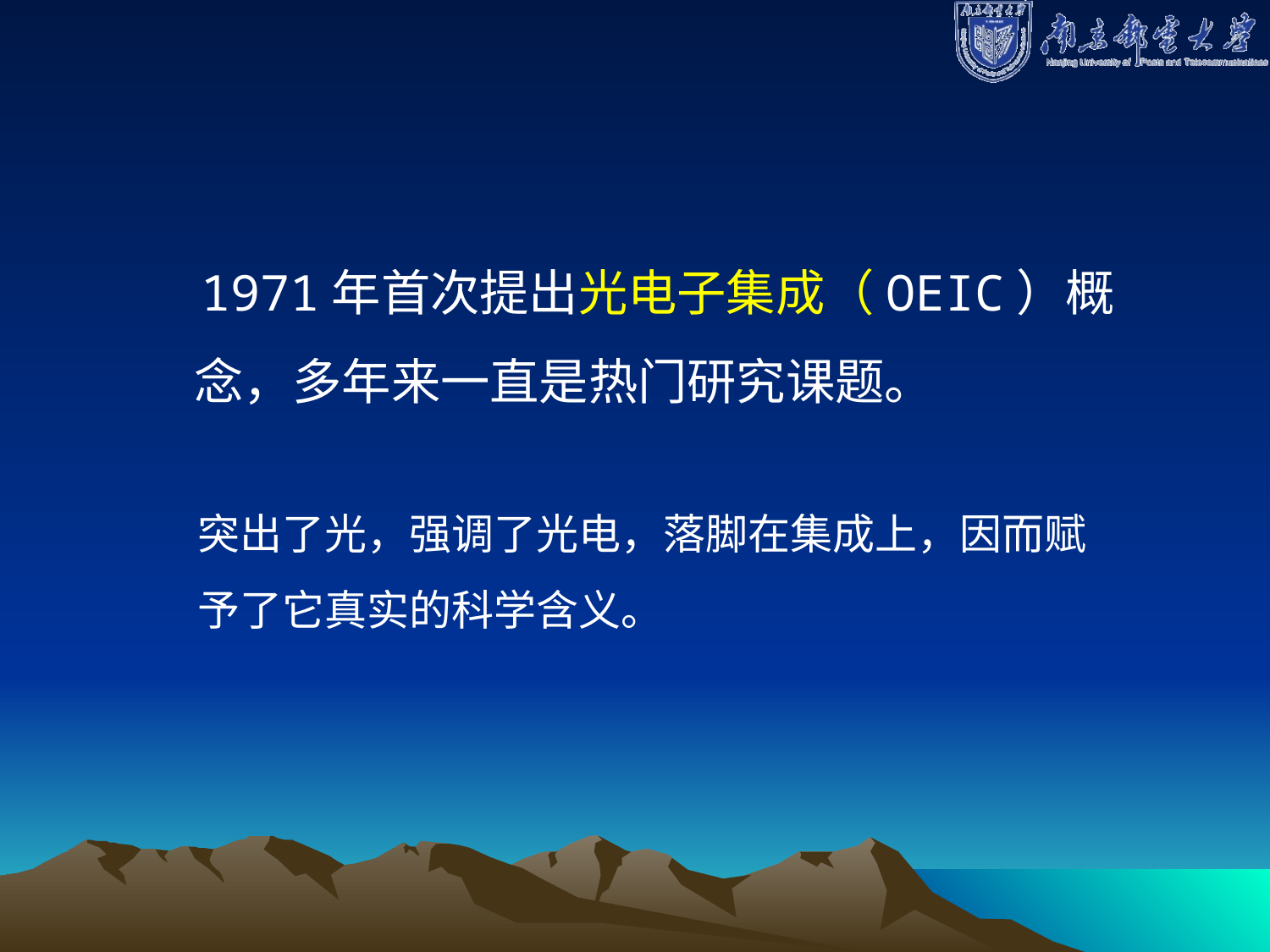

1971年首次提出光电子集成（OEIC）概念，多年来一直是热门研究课题。
突出了光，强调了光电，落脚在集成上，因而赋予了它真实的科学含义。

8